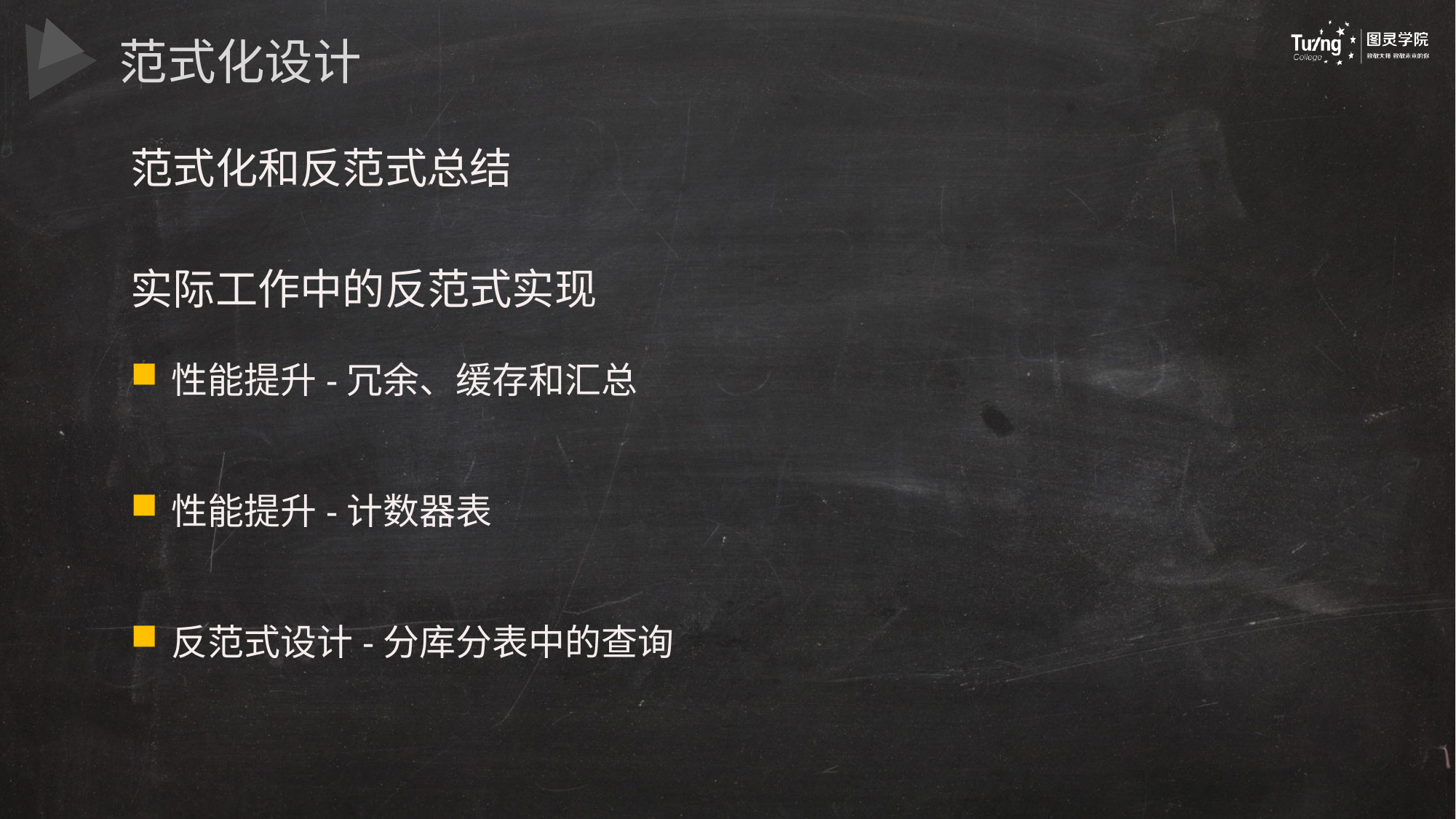

范式化设计
范式化和反范式总结
实际工作中的反范式实现
性能提升-冗余、缓存和汇总

性能提升-计数器表

反范式设计-分库分表中的查询